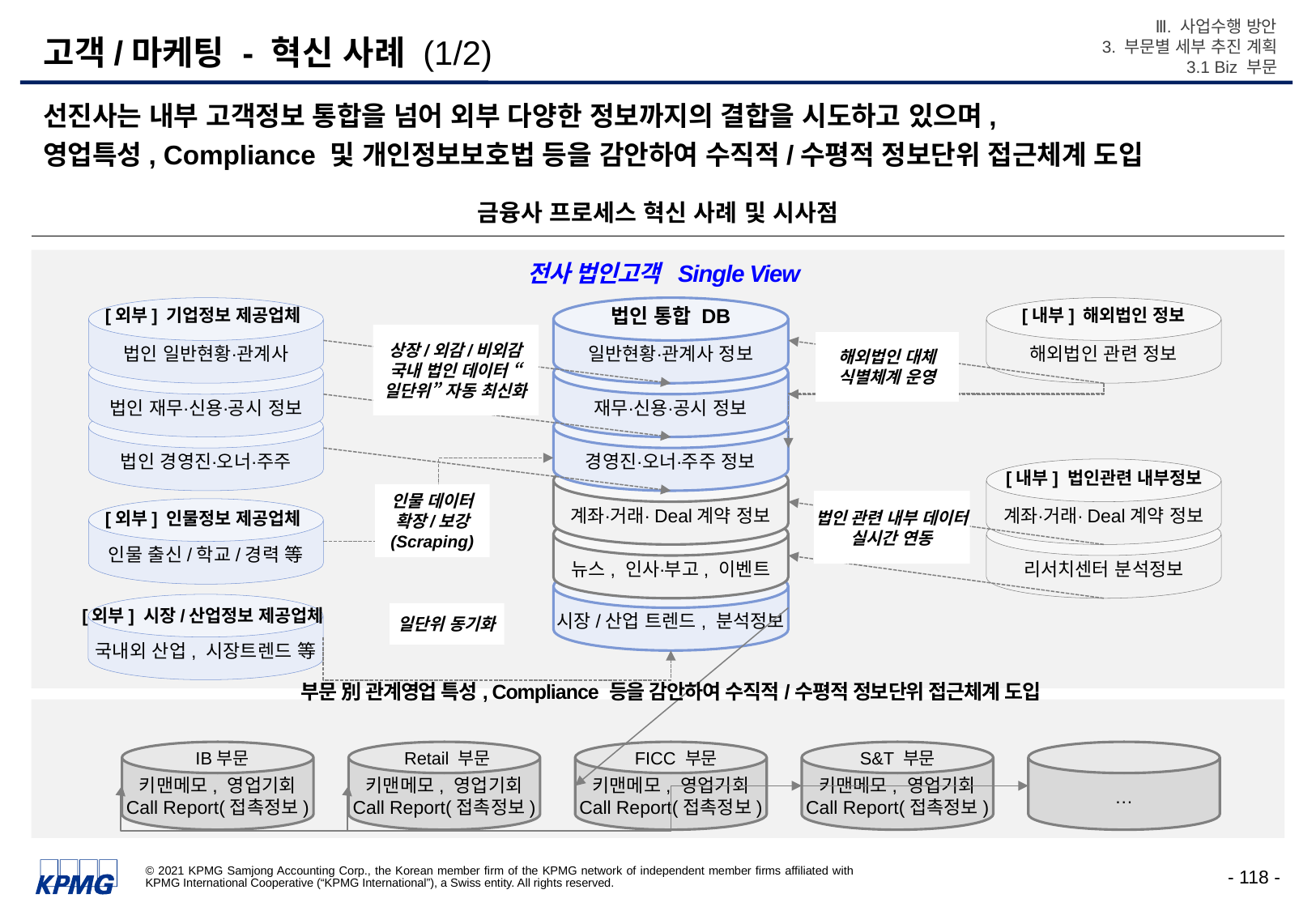

Ⅲ. 사업수행 방안
3. 부문별 세부 추진 계획
3.1 Biz 부문
# 고객/마케팅 - 혁신 사례 (1/2)
선진사는 내부 고객정보 통합을 넘어 외부 다양한 정보까지의 결합을 시도하고 있으며,
영업특성, Compliance 및 개인정보보호법 등을 감안하여 수직적/수평적 정보단위 접근체계 도입
금융사 프로세스 혁신 사례 및 시사점

전사 법인고객  Single View
법인 일반현황∙관계사
일반현황∙관계사 정보
해외법인 관련 정보
[외부] 기업정보 제공업체
법인 통합 DB
[내부] 해외법인 정보
상장/외감/비외감 국내 법인 데이터 “일단위” 자동 최신화
해외법인 대체 식별체계 운영
법인 재무∙신용∙공시 정보
재무∙신용∙공시 정보
법인 경영진∙오너∙주주
경영진∙오너∙주주 정보
계좌∙거래∙Deal계약 정보
계좌∙거래∙Deal계약 정보
[내부] 법인관련 내부정보
인물 데이터 확장/보강
(Scraping)
법인 관련 내부 데이터 실시간 연동
인물 출신/학교/경력 等
[외부] 인물정보 제공업체
뉴스, 인사∙부고, 이벤트
리서치센터 분석정보
시장/산업 트렌드, 분석정보
국내외 산업, 시장트렌드 等
[외부] 시장/산업정보 제공업체
일단위 동기화
부문 別 관계영업 특성, Compliance 등을 감안하여 수직적/수평적 정보단위 접근체계 도입

키맨메모, 영업기회
Call Report(접촉정보)
키맨메모, 영업기회
Call Report(접촉정보)
키맨메모, 영업기회
Call Report(접촉정보)
키맨메모, 영업기회
Call Report(접촉정보)
…
IB부문
Retail 부문
FICC 부문
S&T 부문